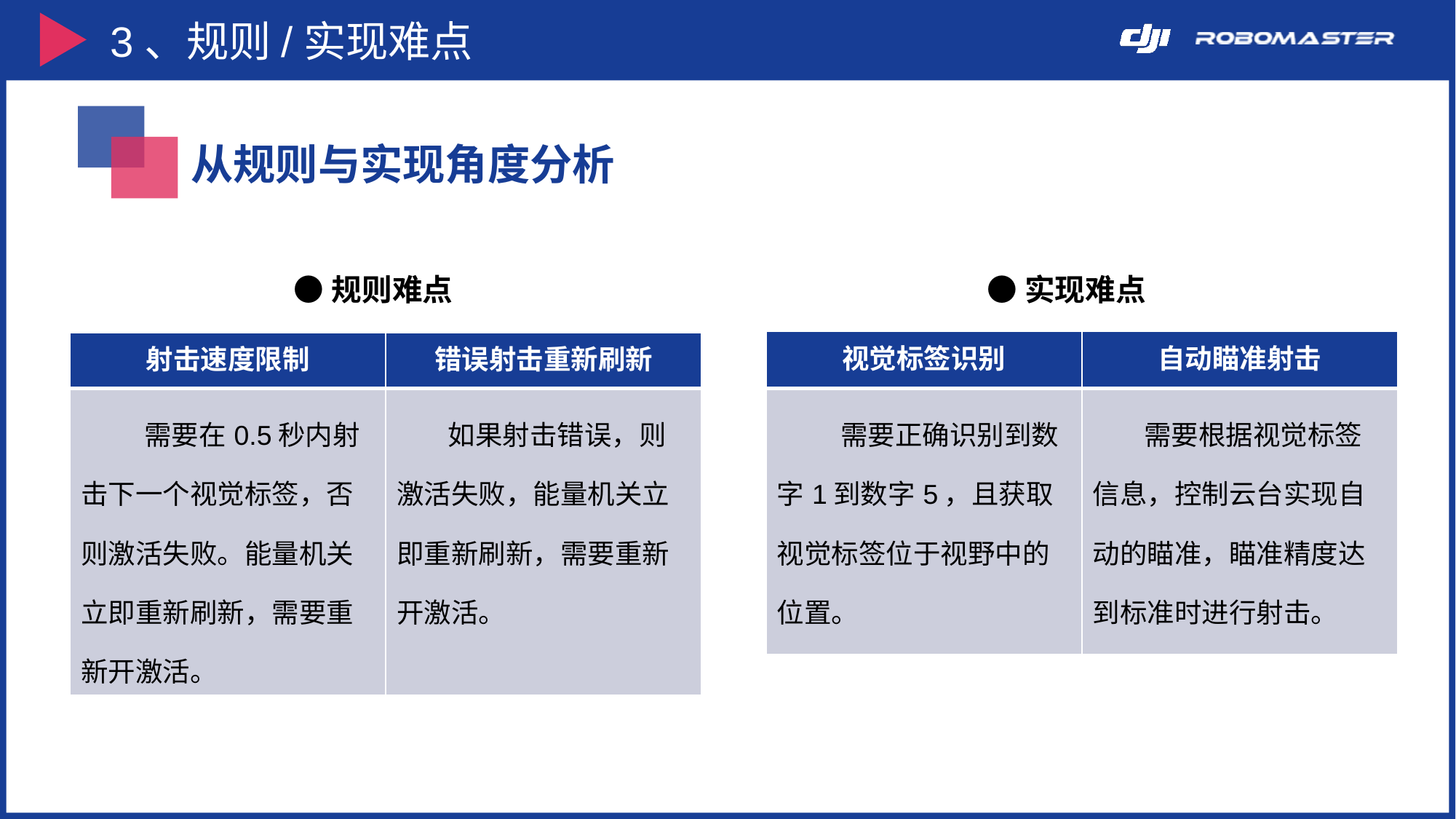

3、规则/实现难点

从规则与实现角度分析

●规则难点
●实现难点
| 视觉标签识别 | 自动瞄准射击 |
| --- | --- |
| 需要正确识别到数字1到数字5，且获取视觉标签位于视野中的位置。 | 需要根据视觉标签信息，控制云台实现自动的瞄准，瞄准精度达到标准时进行射击。 |
| 射击速度限制 | 错误射击重新刷新 |
| --- | --- |
| 需要在0.5秒内射击下一个视觉标签，否则激活失败。能量机关立即重新刷新，需要重新开激活。 | 如果射击错误，则激活失败，能量机关立即重新刷新，需要重新开激活。 |